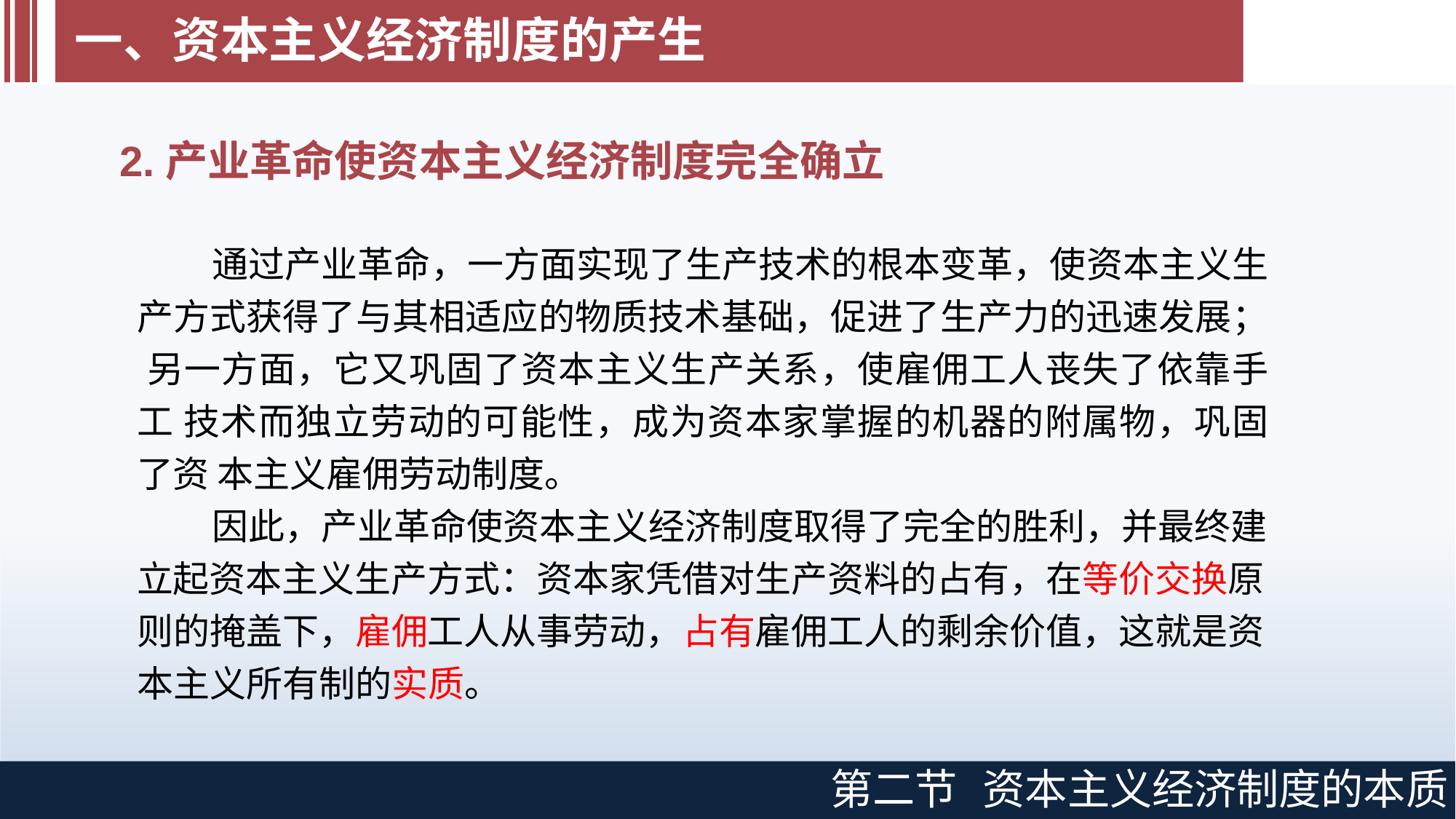

# 一、资本主义经济制度的产生

2.产业革命使资本主义经济制度完全确立
通过产业革命，一方面实现了生产技术的根本变革，使资本主义生 产方式获得了与其相适应的物质技术基础，促进了生产力的迅速发展；  另一方面，它又巩固了资本主义生产关系，使雇佣工人丧失了依靠手工 技术而独立劳动的可能性，成为资本家掌握的机器的附属物，巩固了资 本主义雇佣劳动制度。
因此，产业革命使资本主义经济制度取得了完全的胜利，并最终建 立起资本主义生产方式：资本家凭借对生产资料的占有，在等价交换原则的掩盖下，雇佣工人从事劳动，占有雇佣工人的剩余价值，这就是资本主义所有制的实质。
第二节
资本主义经济制度的本质